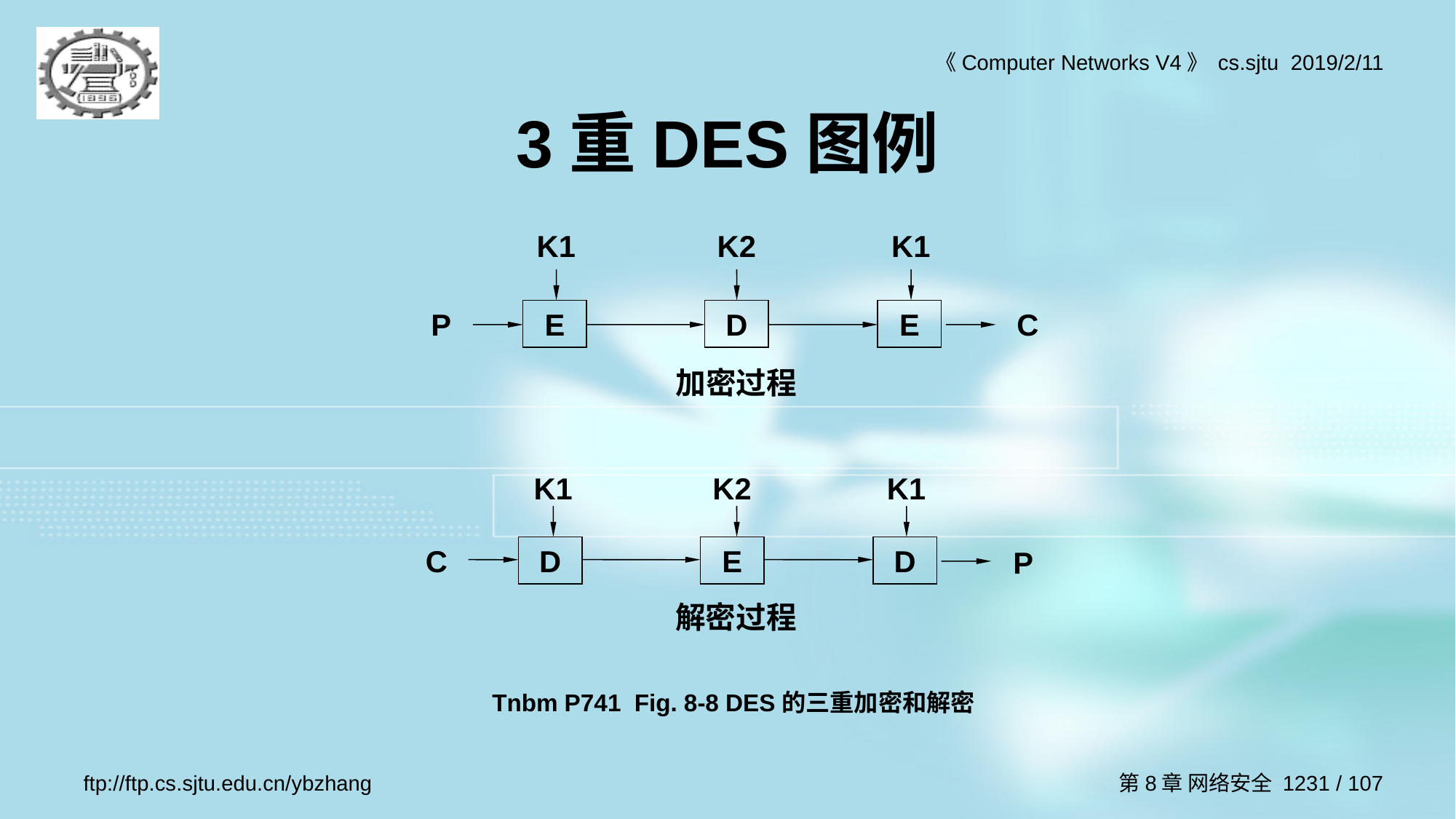

# 3重DES图例
K1
K2
K1

P
E
D
E
C

加密过程
K1
K2
K1

C
D
E
D
P

解密过程
Tnbm P741  Fig. 8-8 DES的三重加密和解密